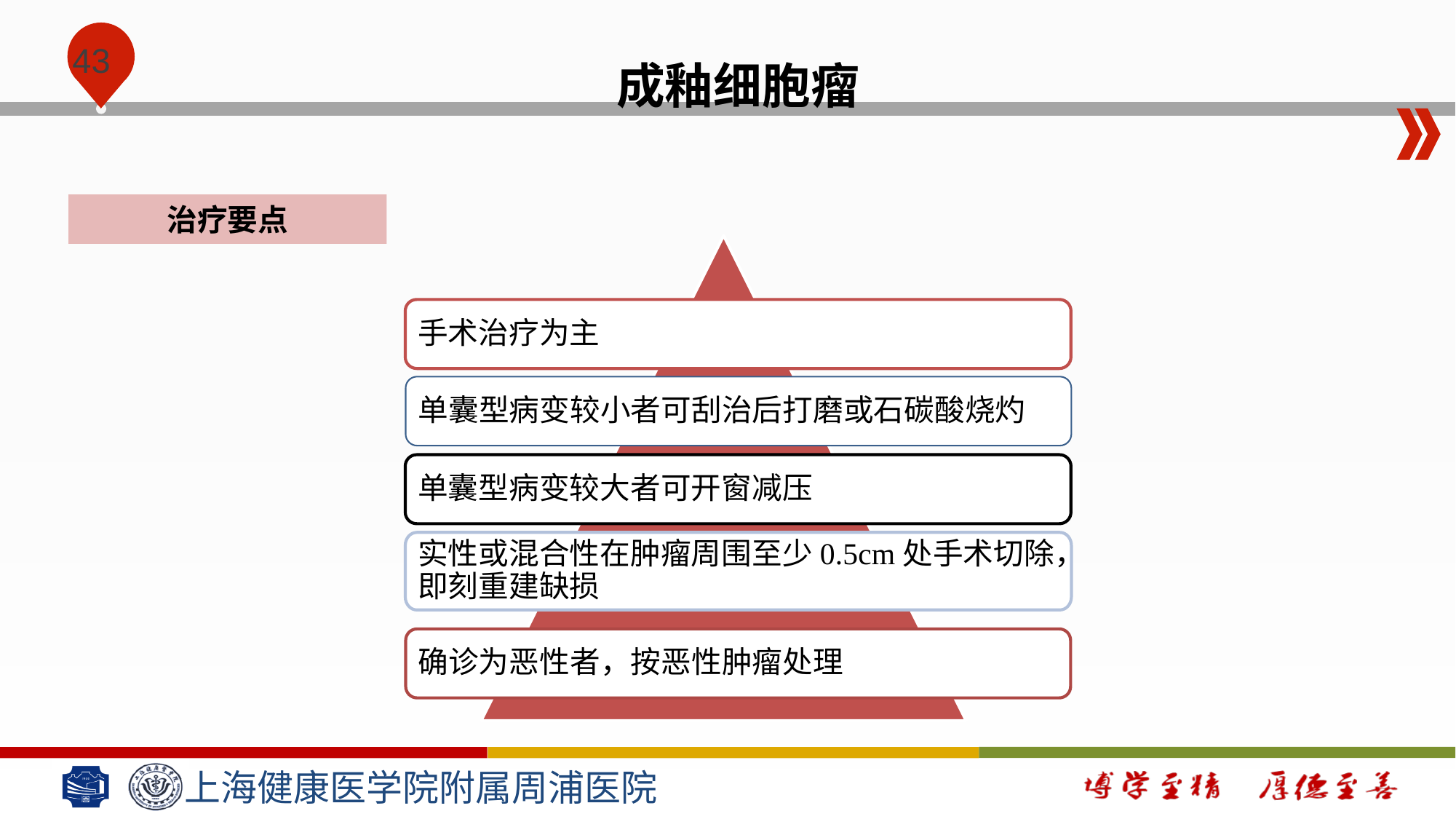

成釉细胞瘤
治疗要点

手术治疗为主
单囊型病变较小者可刮治后打磨或石碳酸烧灼
单囊型病变较大者可开窗减压
实性或混合性在肿瘤周围至少0.5cm处手术切除，即刻重建缺损
确诊为恶性者，按恶性肿瘤处理